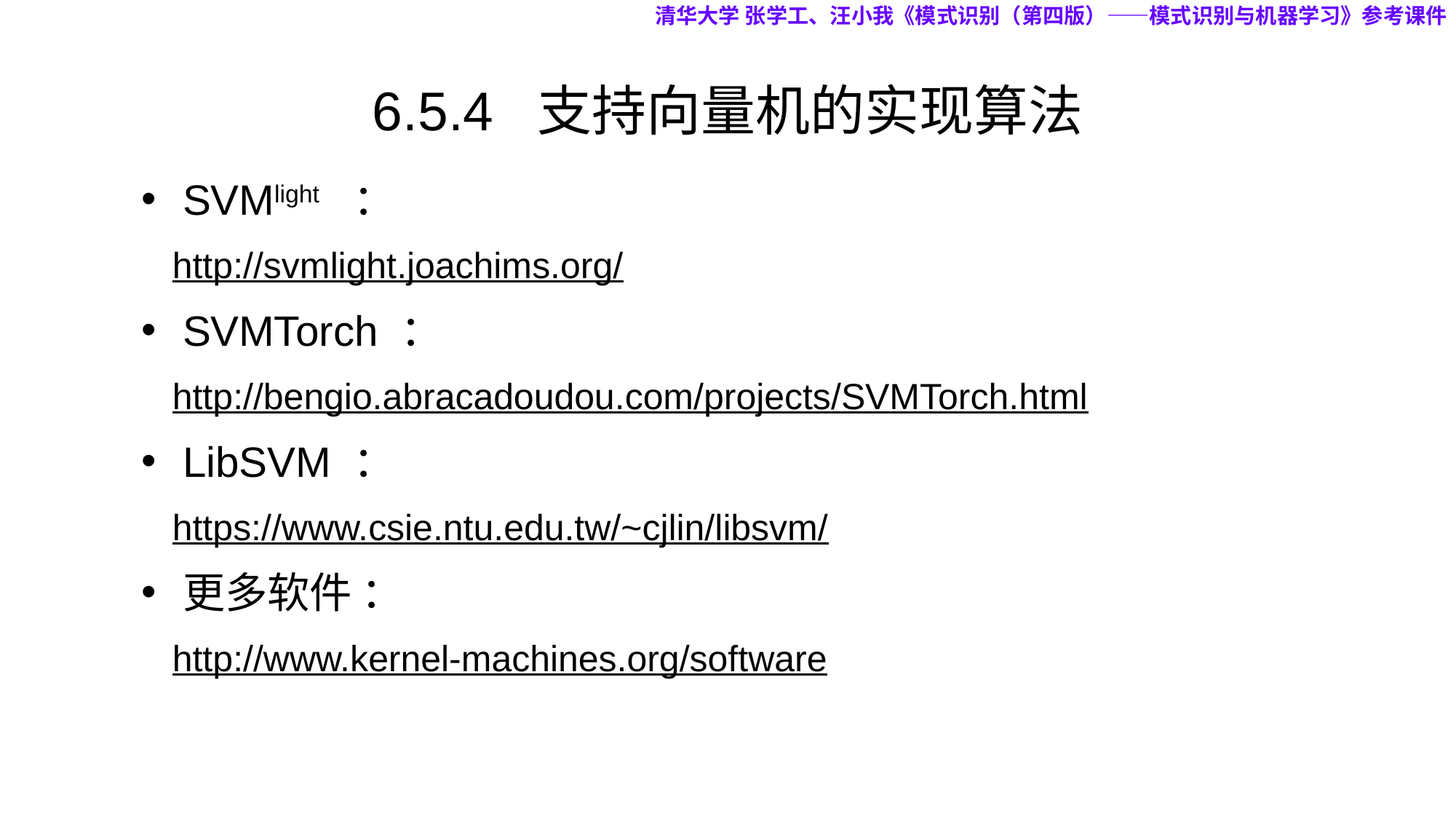

清华大学 张学工、汪小我《模式识别（第四版）——模式识别与机器学习》参考课件
# 6.5.4  支持向量机的实现算法
SVMlight  ：
   http://svmlight.joachims.org/
SVMTorch ：
   http://bengio.abracadoudou.com/projects/SVMTorch.html
LibSVM ：
   https://www.csie.ntu.edu.tw/~cjlin/libsvm/
更多软件 ：
   http://www.kernel-machines.org/software
44